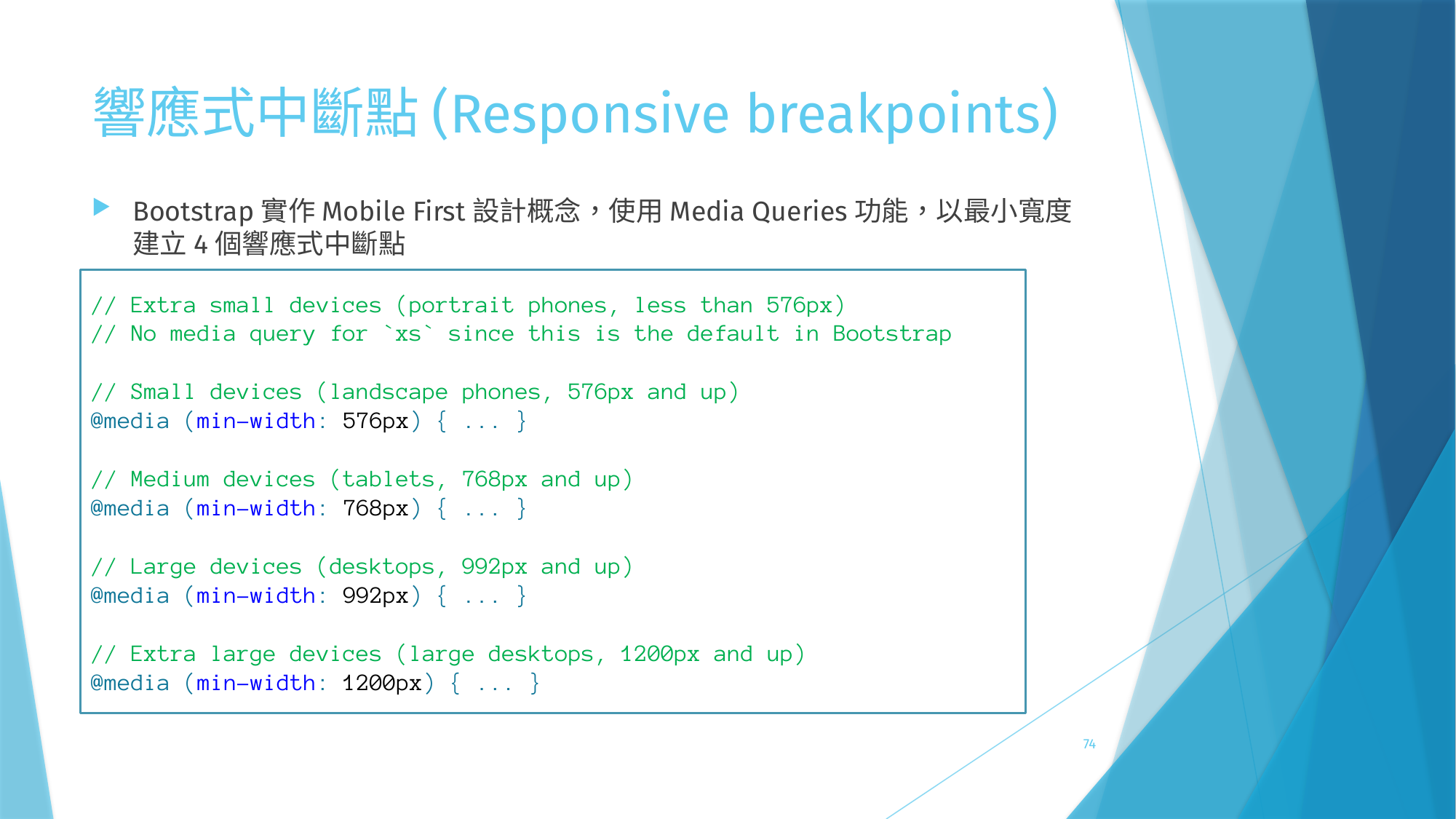

# 響應式中斷點(Responsive breakpoints)
Bootstrap實作Mobile First設計概念，使用Media Queries功能，以最小寬度建立4個響應式中斷點
// Extra small devices (portrait phones, less than 576px)
// No media query for `xs` since this is the default in Bootstrap

// Small devices (landscape phones, 576px and up)
@media (min-width: 576px) { ... }

// Medium devices (tablets, 768px and up)
@media (min-width: 768px) { ... }

// Large devices (desktops, 992px and up)
@media (min-width: 992px) { ... }

// Extra large devices (large desktops, 1200px and up)
@media (min-width: 1200px) { ... }
74